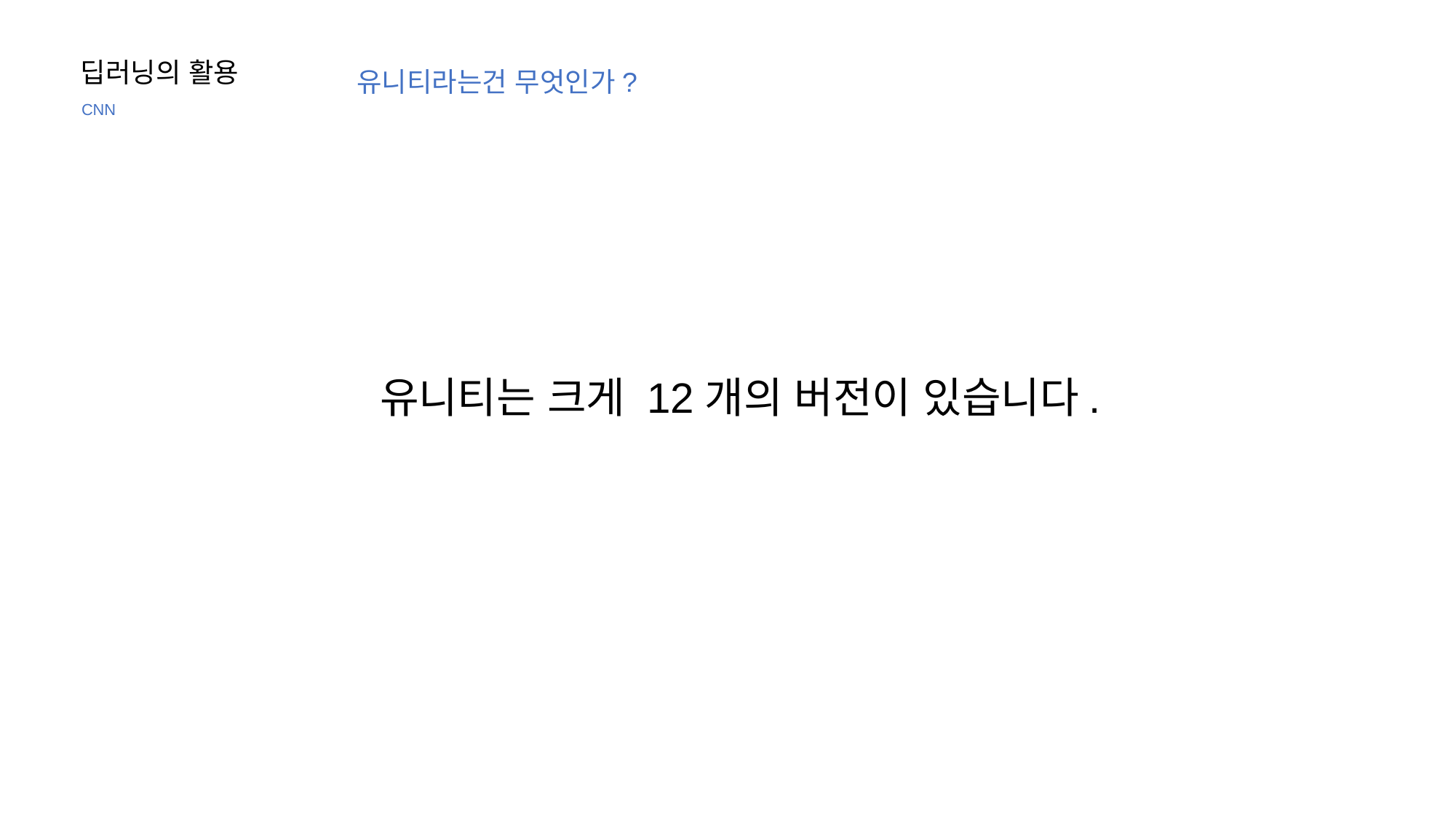

딥러닝의 활용
유니티라는건 무엇인가?
CNN
유니티는 크게 12개의 버전이 있습니다.